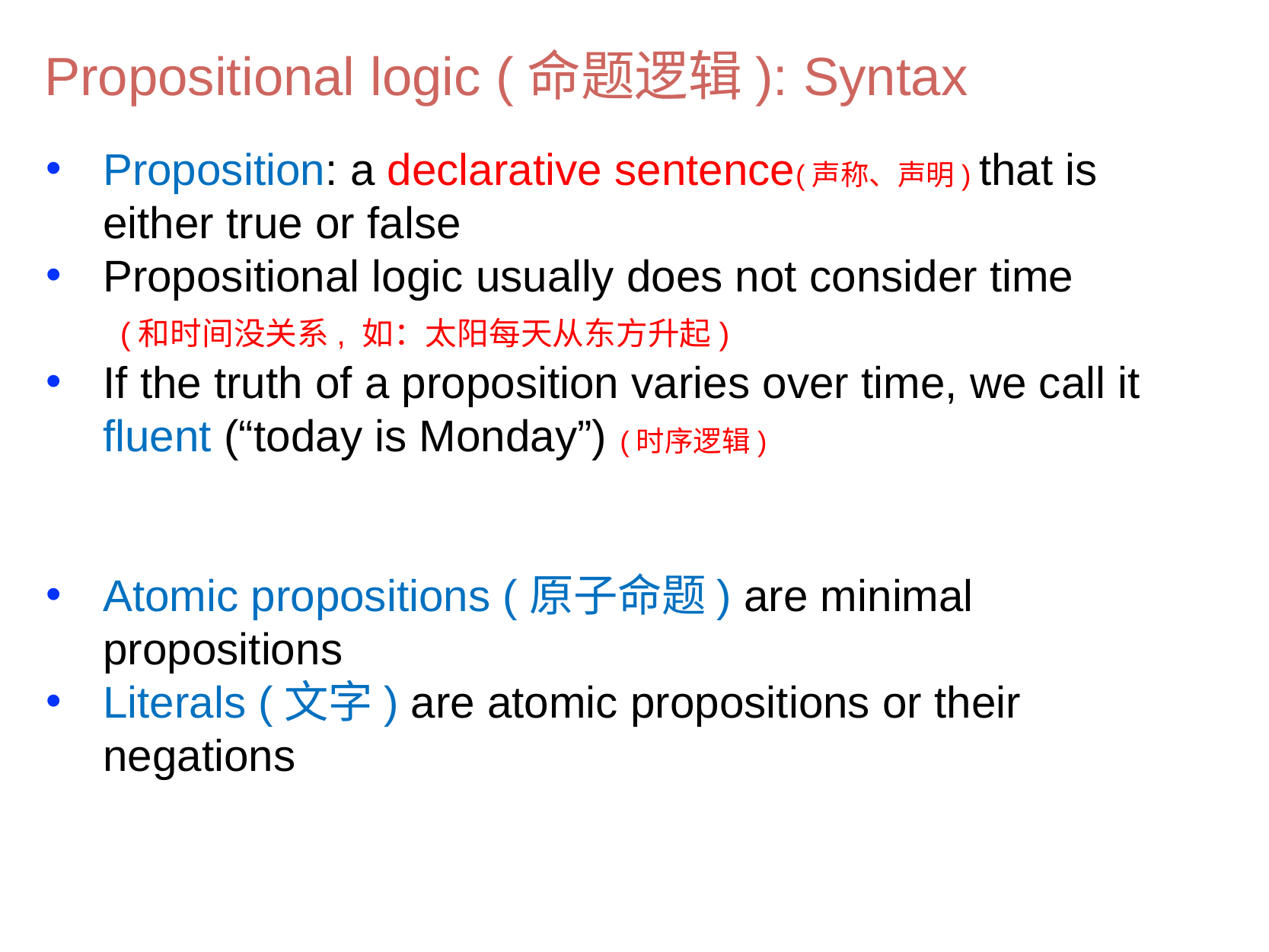

Propositional logic (命题逻辑): Syntax
Proposition: a declarative sentence(声称、声明) that is either true or false
Propositional logic usually does not consider time
      (和时间没关系, 如：太阳每天从东方升起)
If the truth of a proposition varies over time, we call it fluent (“today is Monday”) (时序逻辑)

Atomic propositions (原子命题) are minimal propositions
Literals (文字) are atomic propositions or their negations